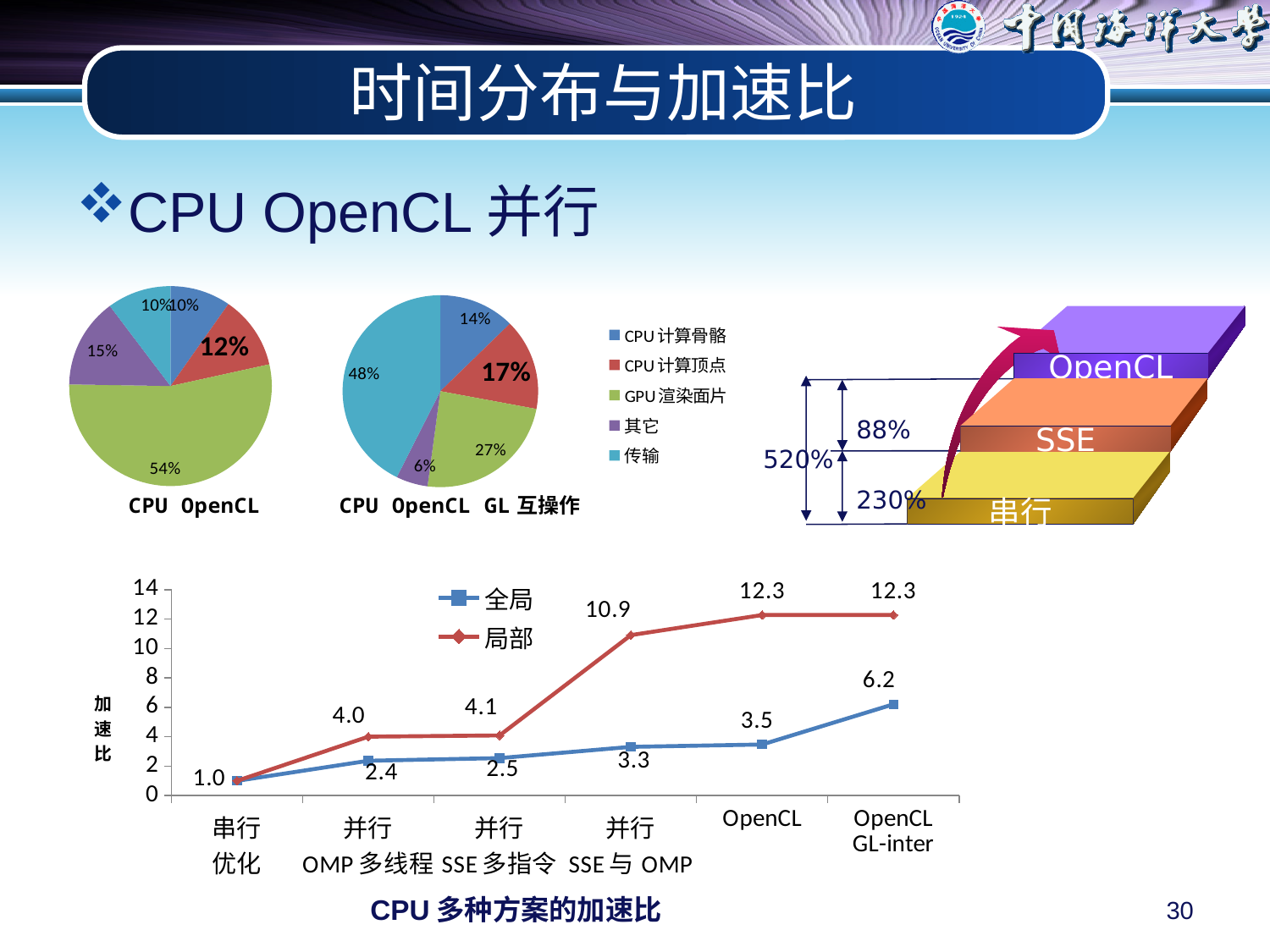

# 时间分布与加速比
CPU OpenCL并行

### Chart: CPU OpenCL

| Category |  |
|---|---|
| CPU计算骨骼 | 0.09677419354838725 |
| CPU计算顶点 | 0.11827956989247285 |
| GPU渲染面片 | 0.5376344086021506 |
| 其它 | 0.14516129032258074 |
| 传输 | 0.10215053763440826 |

### Chart: CPU OpenCL GL互操作

| Category |  |
|---|---|
| CPU计算骨骼 | 0.140625 |
| CPU计算顶点 | 0.171875 |
| GPU渲染面片 | 0.26953124999999994 |
| 其它 | 0.05859374999999988 |
| 传输 | 0.4765625000000011 |

OpenCL

88%
SSE
520%

230%
串行

### Chart

| Category | 全局 | 局部 |
|---|---|---|
| 串行
优化 | 1.0 | 1.0 |
| 并行
OMP多线程 | 2.3666666666666663 | 4.010204081632653 |
| 并行
SSE多指令 | 2.5487179487179485 | 4.09375 |
| 并行
SSE与OMP | 3.313333333333333 | 10.916666666666668 |
| OpenCL | 3.4755244755244754 | 12.28125 |
| OpenCL
GL-inter | 6.2124999999999995 | 12.28125 |
CPU多种方案的加速比
30